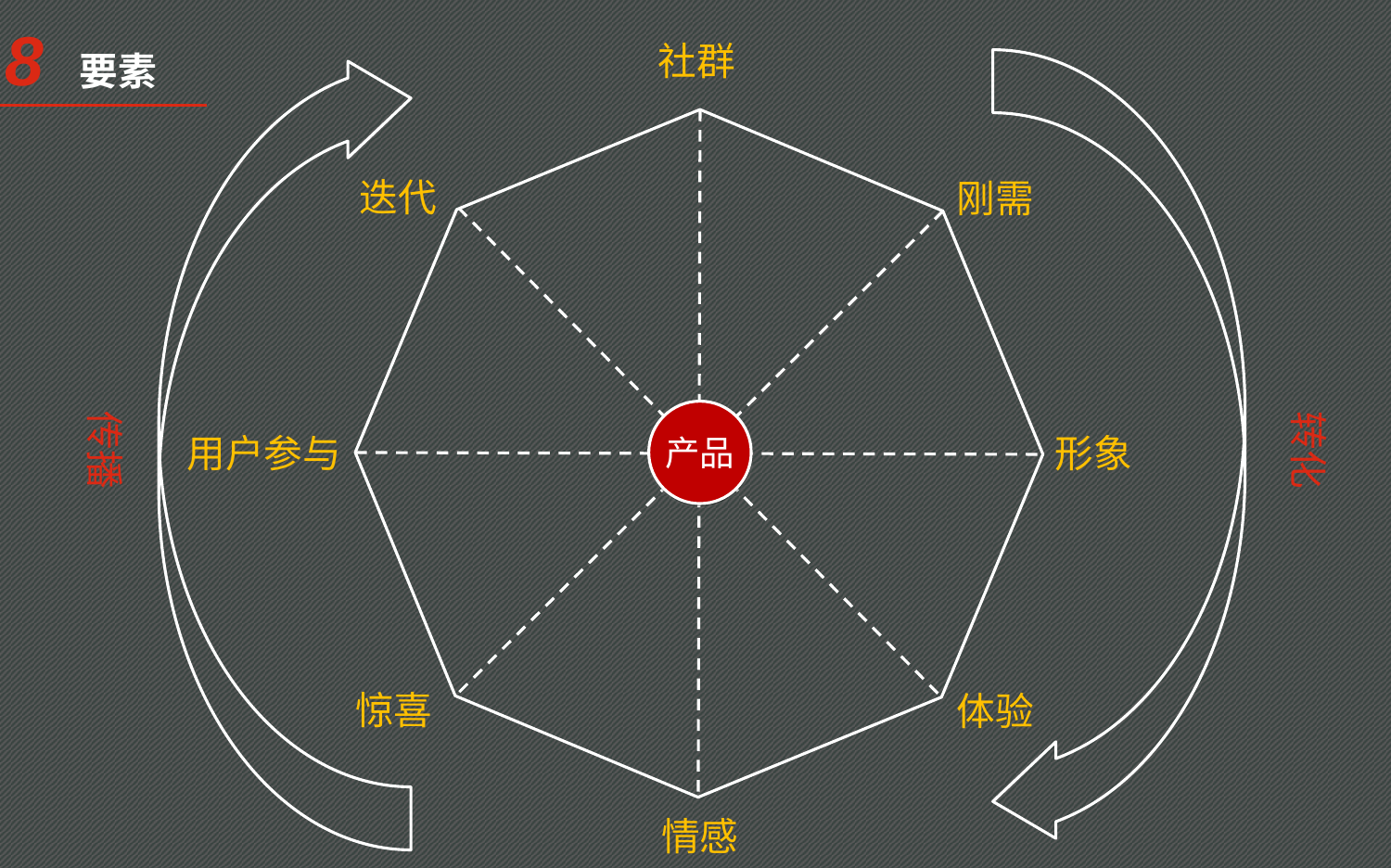

8 要素
社群

传播

转化

迭代
刚需
产品
用户参与
形象
惊喜
体验
情感